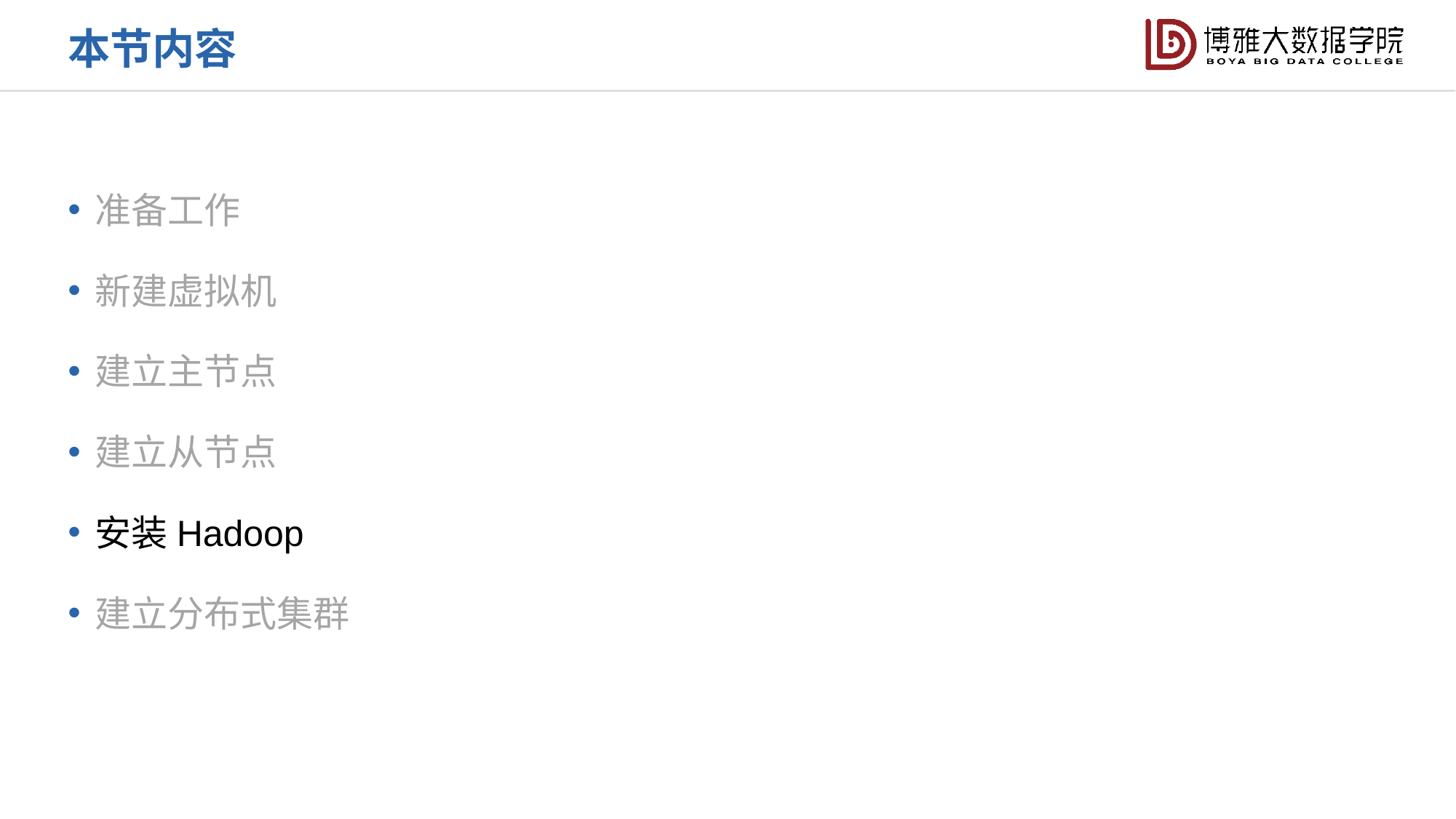

本节内容
准备工作
新建虚拟机
建立主节点
建立从节点
安装Hadoop
建立分布式集群